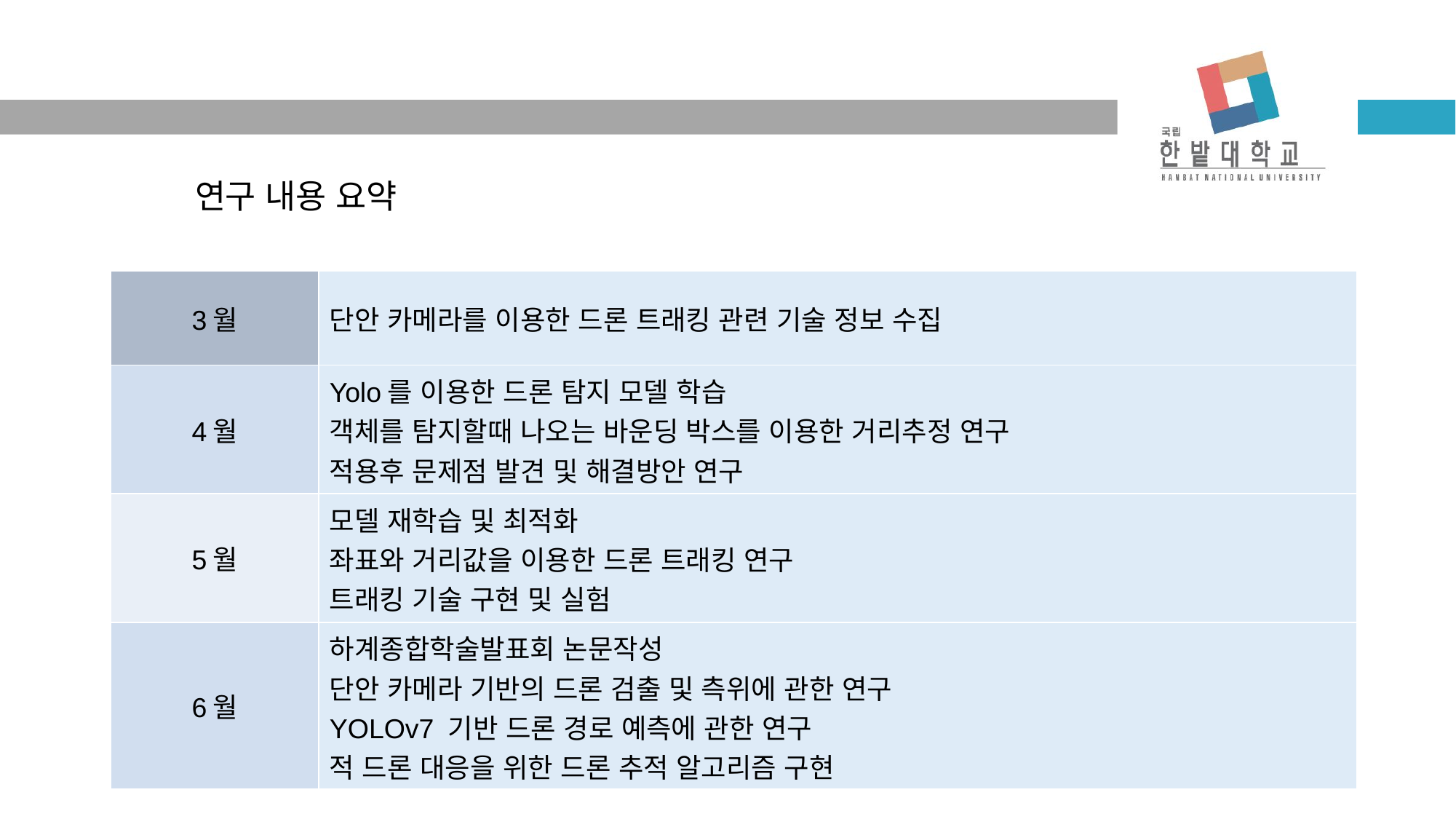

연구 내용 요약
| 3월 | 단안 카메라를 이용한 드론 트래킹 관련 기술 정보 수집 |
| --- | --- |
| 4월 | Yolo를 이용한 드론 탐지 모델 학습 객체를 탐지할때 나오는 바운딩 박스를 이용한 거리추정 연구 적용후 문제점 발견 및 해결방안 연구 |
| 5월 | 모델 재학습 및 최적화 좌표와 거리값을 이용한 드론 트래킹 연구 트래킹 기술 구현 및 실험 |
| 6월 | 하계종합학술발표회 논문작성 단안 카메라 기반의 드론 검출 및 측위에 관한 연구 YOLOv7 기반 드론 경로 예측에 관한 연구 적 드론 대응을 위한 드론 추적 알고리즘 구현 |